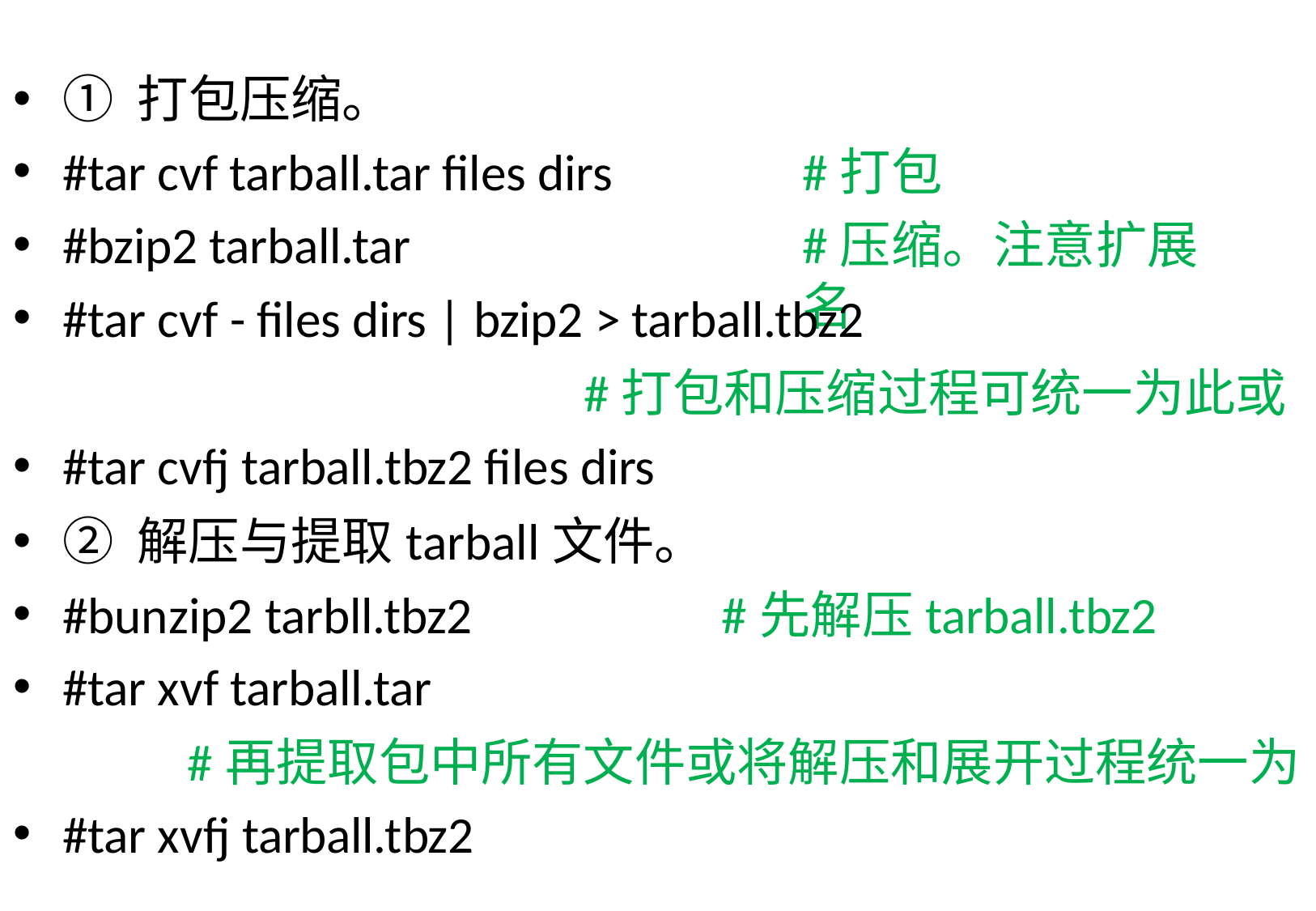

① 打包压缩。
#tar cvf tarball.tar files dirs
#bzip2 tarball.tar
#打包
#压缩。注意扩展名
#tar cvf - files dirs | bzip2 > tarball.tbz2
#打包和压缩过程可统一为此或
#tar cvfj tarball.tbz2 files dirs
② 解压与提取tarball文件。
#bunzip2 tarbll.tbz2	#先解压tarball.tbz2
#tar xvf tarball.tar
#再提取包中所有文件或将解压和展开过程统一为
#tar xvfj tarball.tbz2